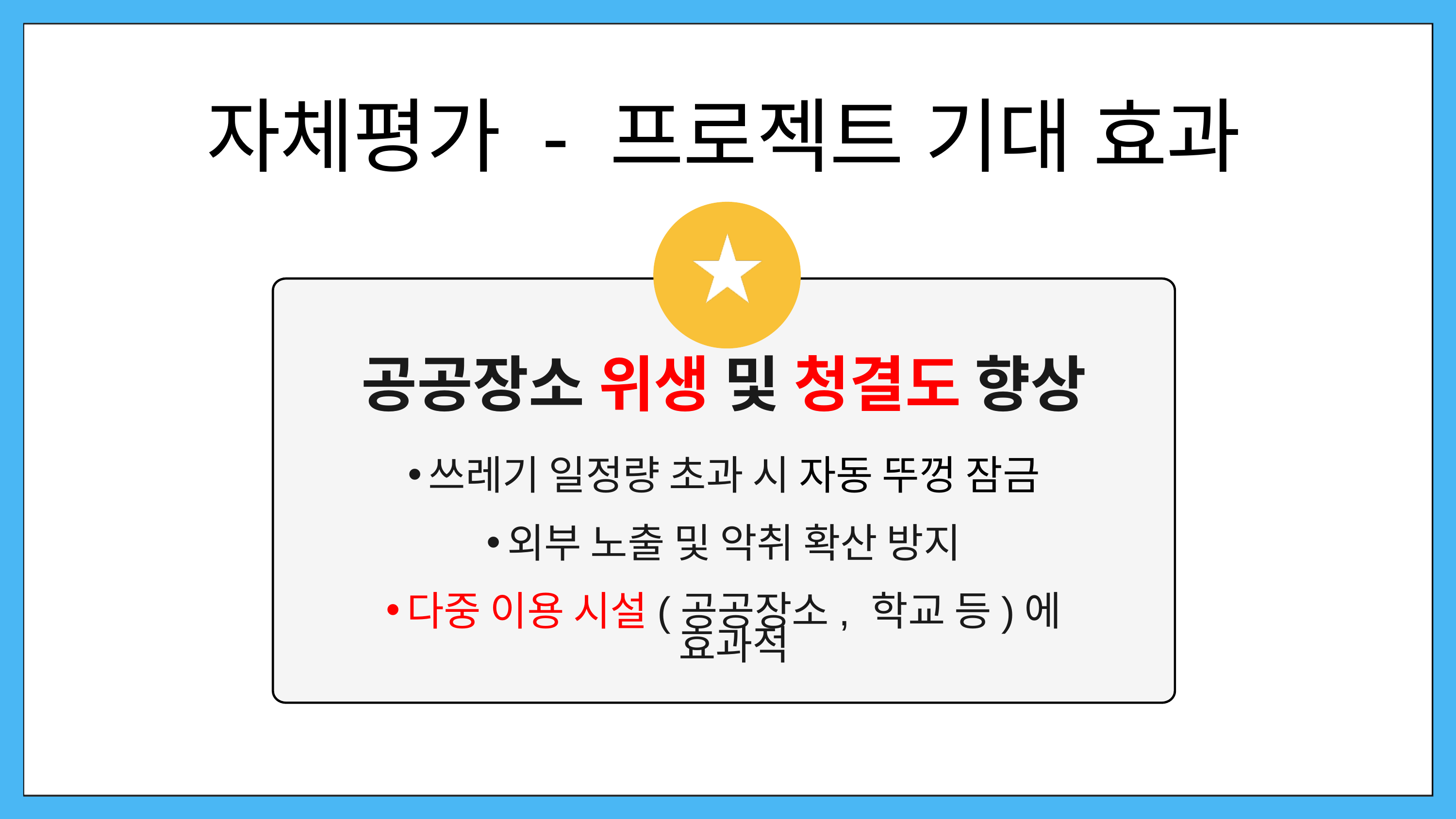

자체평가 - 프로젝트 기대 효과

공공장소 위생 및 청결도 향상
쓰레기 일정량 초과 시 자동 뚜껑 잠금

외부 노출 및 악취 확산 방지

다중 이용 시설(공공장소, 학교 등)에 효과적